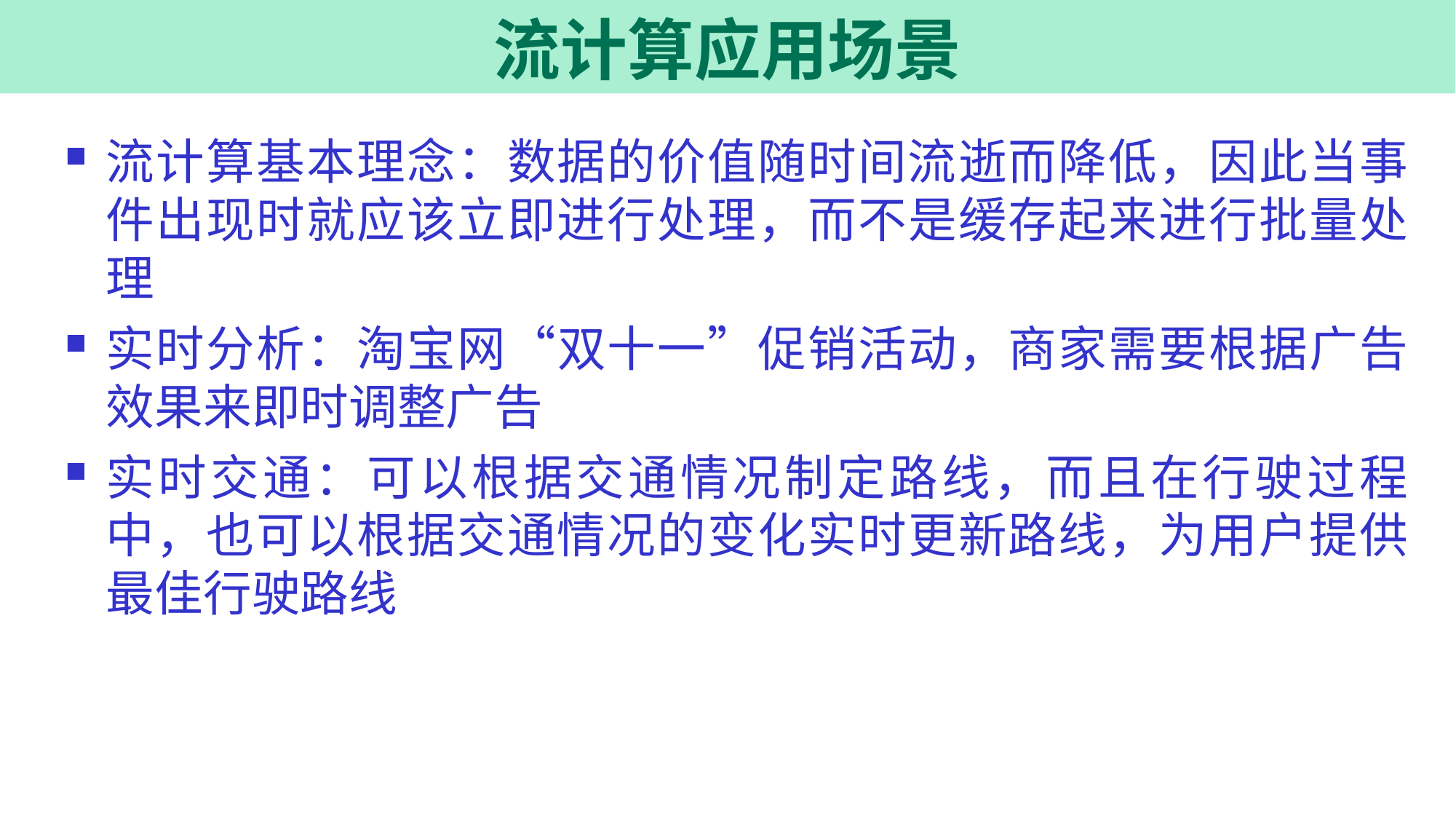

# 流计算应用场景
流计算基本理念：数据的价值随时间流逝而降低，因此当事件出现时就应该立即进行处理，而不是缓存起来进行批量处理
实时分析：淘宝网“双十一”促销活动，商家需要根据广告效果来即时调整广告
实时交通：可以根据交通情况制定路线，而且在行驶过程中，也可以根据交通情况的变化实时更新路线，为用户提供最佳行驶路线